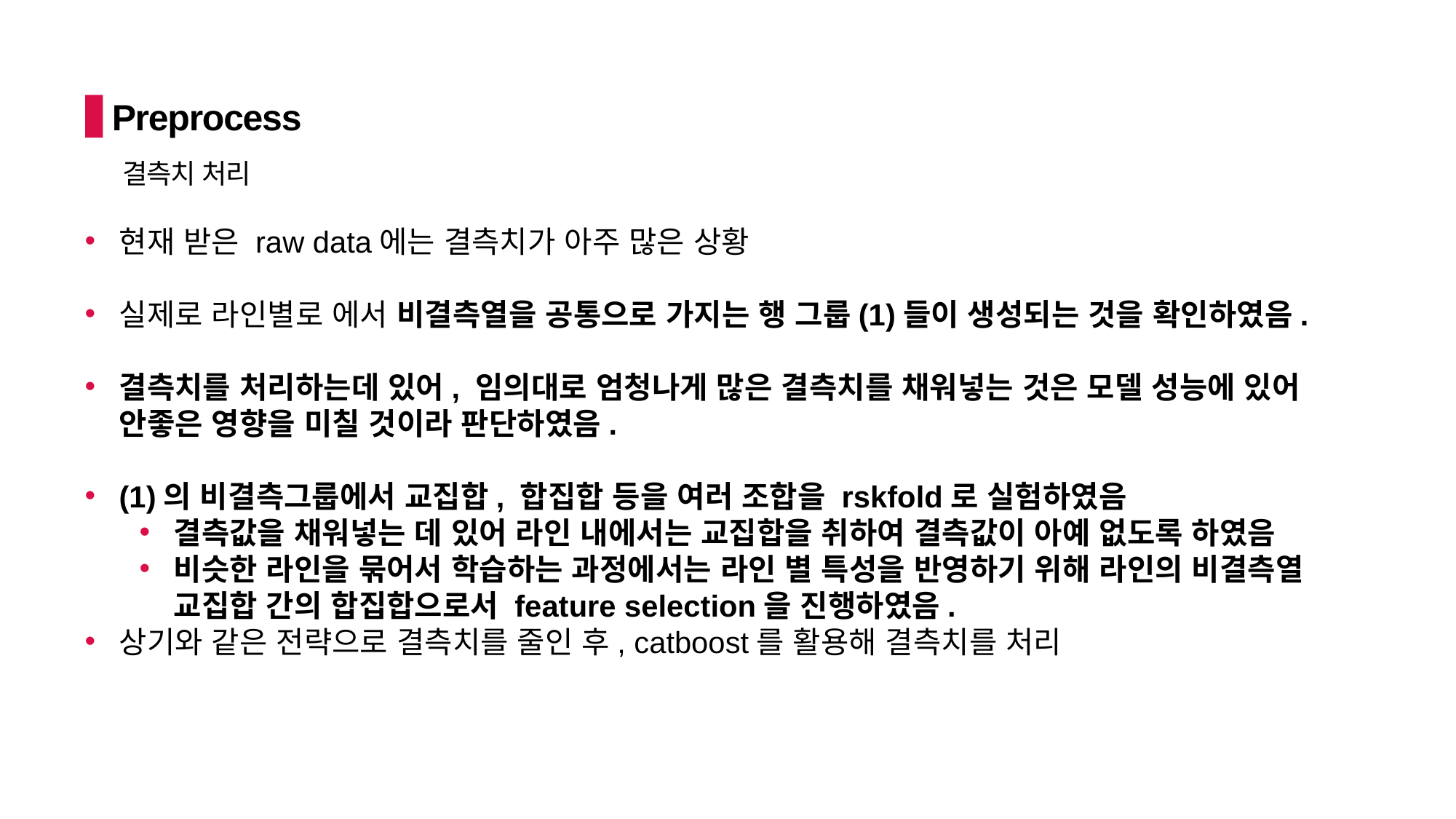

Preprocess

현재 받은 raw data에는 결측치가 아주 많은 상황

실제로 라인별로 에서 비결측열을 공통으로 가지는 행 그룹(1)들이 생성되는 것을 확인하였음.

결측치를 처리하는데 있어, 임의대로 엄청나게 많은 결측치를 채워넣는 것은 모델 성능에 있어 안좋은 영향을 미칠 것이라 판단하였음.

(1)의 비결측그룹에서 교집합, 합집합 등을 여러 조합을 rskfold로 실험하였음
결측값을 채워넣는 데 있어 라인 내에서는 교집합을 취하여 결측값이 아예 없도록 하였음
비슷한 라인을 묶어서 학습하는 과정에서는 라인 별 특성을 반영하기 위해 라인의 비결측열 교집합 간의 합집합으로서 feature selection을 진행하였음.
상기와 같은 전략으로 결측치를 줄인 후, catboost를 활용해 결측치를 처리

결측치 처리